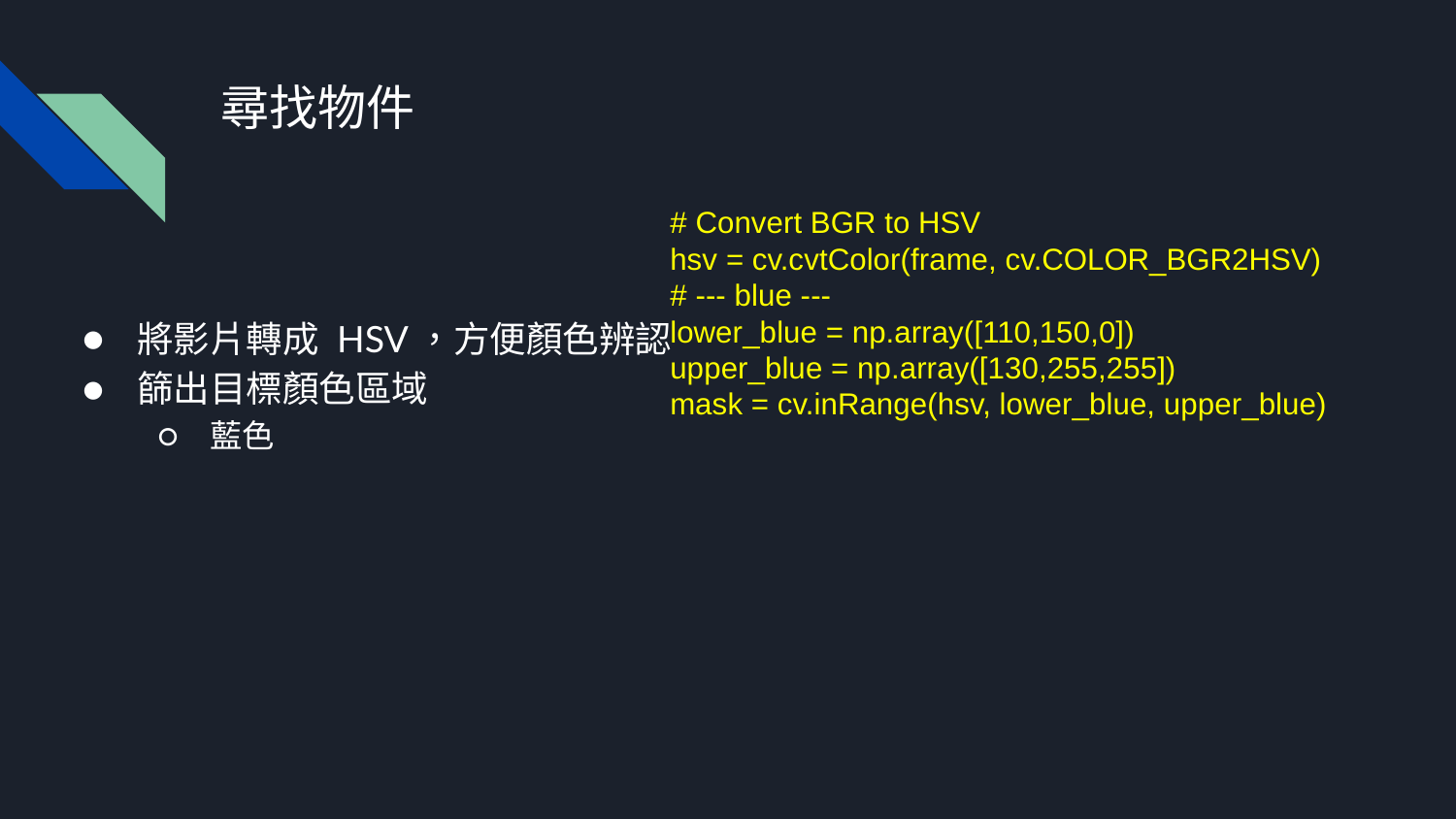

# 尋找物件
# Convert BGR to HSV
hsv = cv.cvtColor(frame, cv.COLOR_BGR2HSV)
# --- blue ---
lower_blue = np.array([110,150,0])
upper_blue = np.array([130,255,255])
mask = cv.inRange(hsv, lower_blue, upper_blue)

將影片轉成 HSV，方便顏色辨認
篩出目標顏色區域
藍色